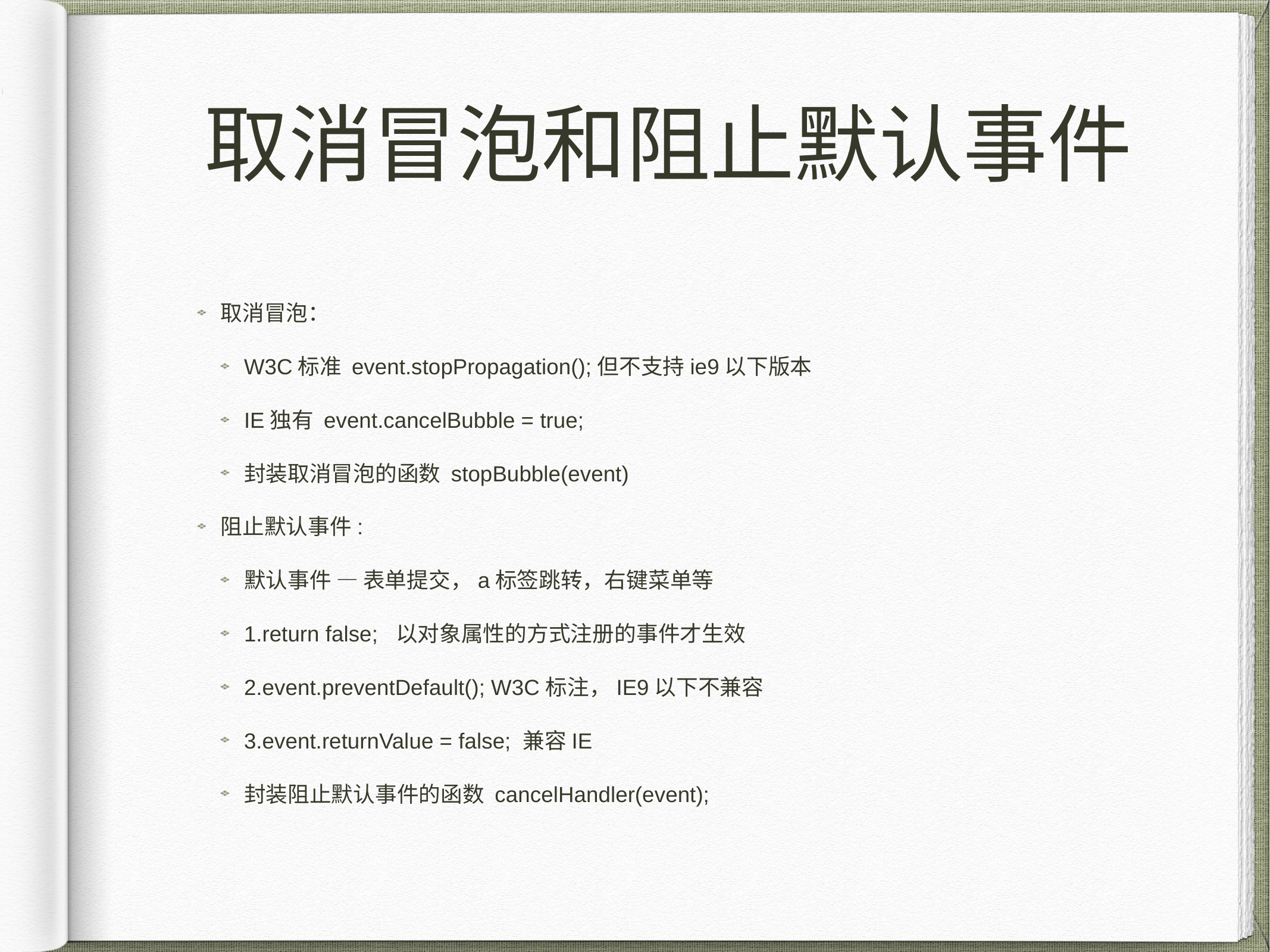

# 取消冒泡和阻止默认事件
取消冒泡：
W3C标准 event.stopPropagation();但不支持ie9以下版本
IE独有 event.cancelBubble = true;
封装取消冒泡的函数 stopBubble(event)
阻止默认事件:
默认事件 — 表单提交，a标签跳转，右键菜单等
1.return false;  以对象属性的方式注册的事件才生效
2.event.preventDefault(); W3C标注，IE9以下不兼容
3.event.returnValue = false; 兼容IE
封装阻止默认事件的函数 cancelHandler(event);